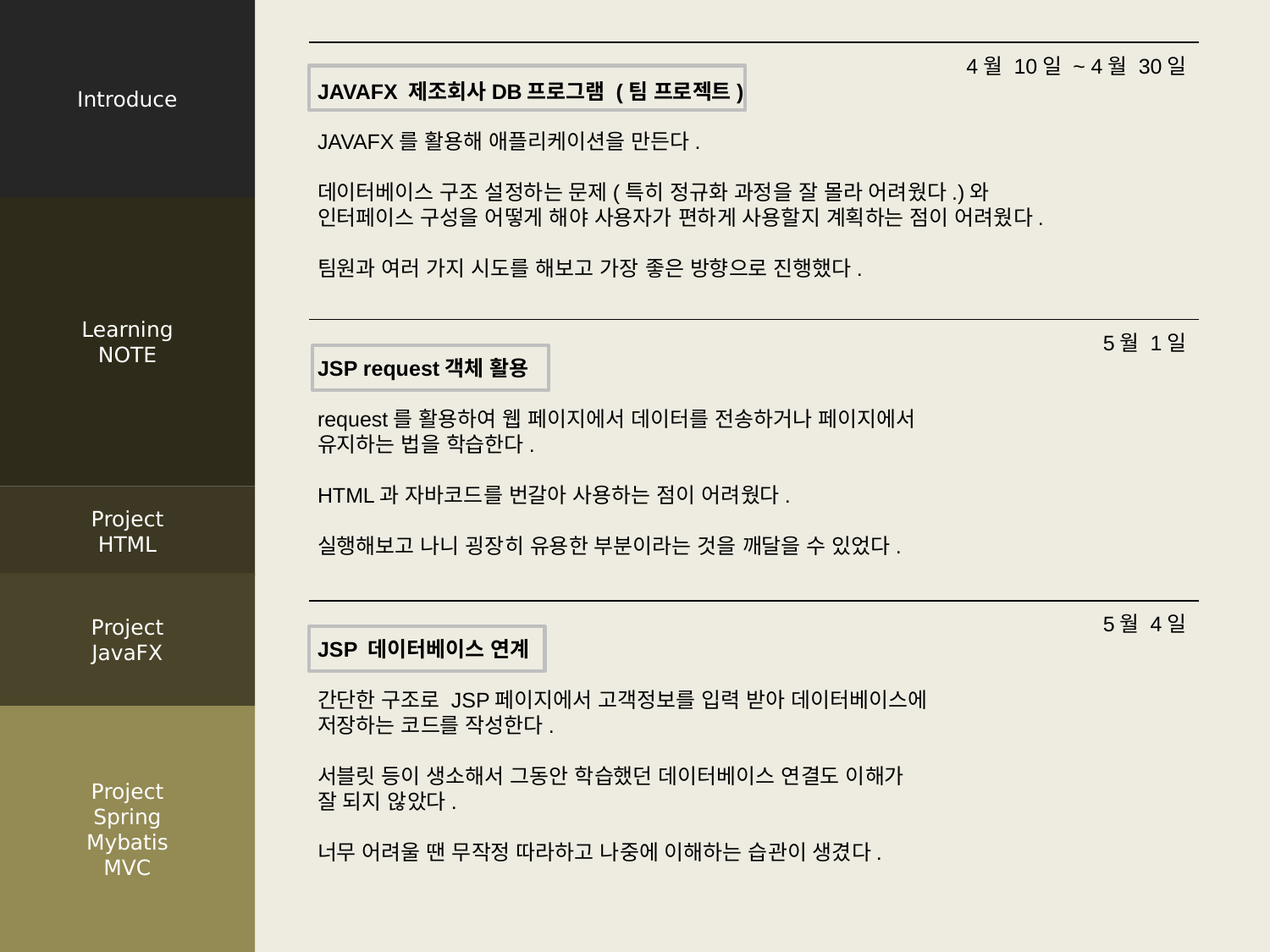

Introduce
Learning
NOTE
Project
HTML
Project
JavaFX
Project
Spring
Mybatis
MVC

4월 10일 ~ 4월 30일
JAVAFX 제조회사DB프로그램 (팀 프로젝트)

JAVAFX를 활용해 애플리케이션을 만든다.

데이터베이스 구조 설정하는 문제(특히 정규화 과정을 잘 몰라 어려웠다.)와
인터페이스 구성을 어떻게 해야 사용자가 편하게 사용할지 계획하는 점이 어려웠다.

팀원과 여러 가지 시도를 해보고 가장 좋은 방향으로 진행했다.

5월 1일
JSP request객체 활용

request를 활용하여 웹 페이지에서 데이터를 전송하거나 페이지에서
유지하는 법을 학습한다.

HTML과 자바코드를 번갈아 사용하는 점이 어려웠다.

실행해보고 나니 굉장히 유용한 부분이라는 것을 깨달을 수 있었다.

5월 4일
JSP 데이터베이스 연계

간단한 구조로 JSP페이지에서 고객정보를 입력 받아 데이터베이스에
저장하는 코드를 작성한다.

서블릿 등이 생소해서 그동안 학습했던 데이터베이스 연결도 이해가
잘 되지 않았다.

너무 어려울 땐 무작정 따라하고 나중에 이해하는 습관이 생겼다.